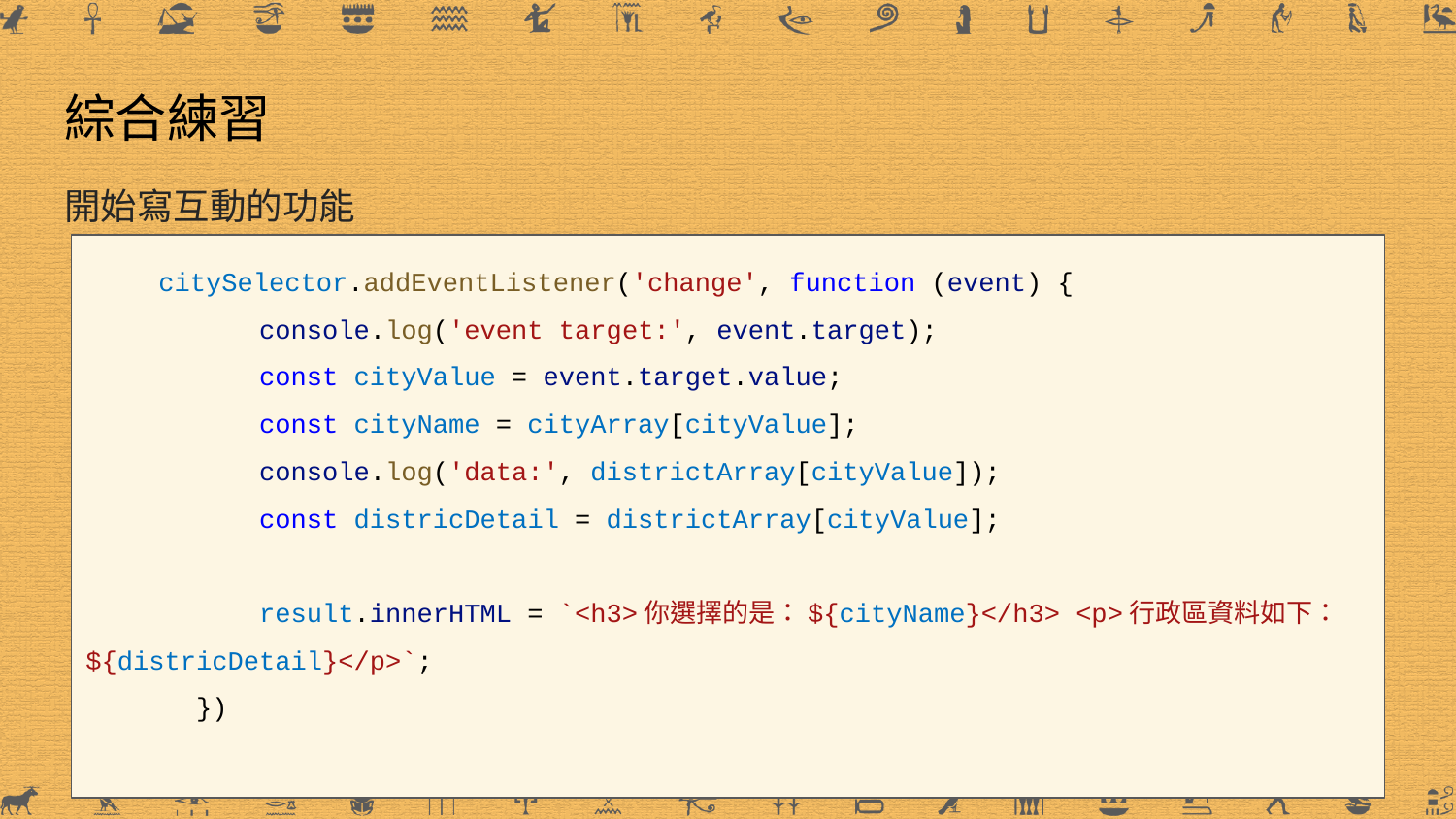

# 綜合練習
開始寫互動的功能
citySelector.addEventListener('change', function (event) {
           console.log('event target:', event.target);
           const cityValue = event.target.value;
           const cityName = cityArray[cityValue];
           console.log('data:', districtArray[cityValue]);
           const districDetail = districtArray[cityValue];

           result.innerHTML = `<h3>你選擇的是：${cityName}</h3> <p>行政區資料如下： ${districDetail}</p>`;
       })